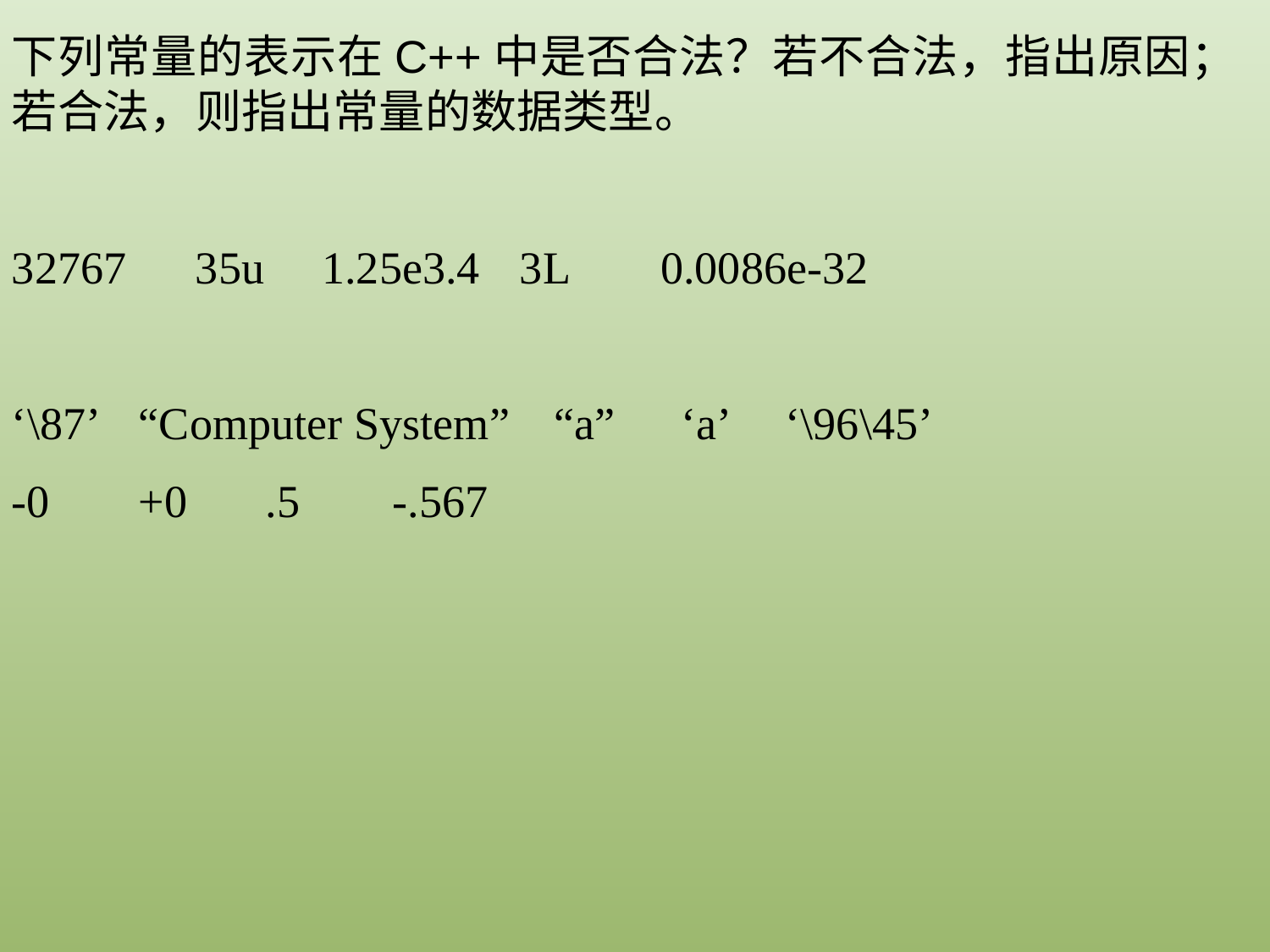

下列常量的表示在C++中是否合法？若不合法，指出原因；若合法，则指出常量的数据类型。

32767      35u     1.25e3.4	3L        0.0086e-32

‘\87’	“Computer System”	   “a”	   ‘a’     ‘\96\45’
-0	+0	.5	-.567

46